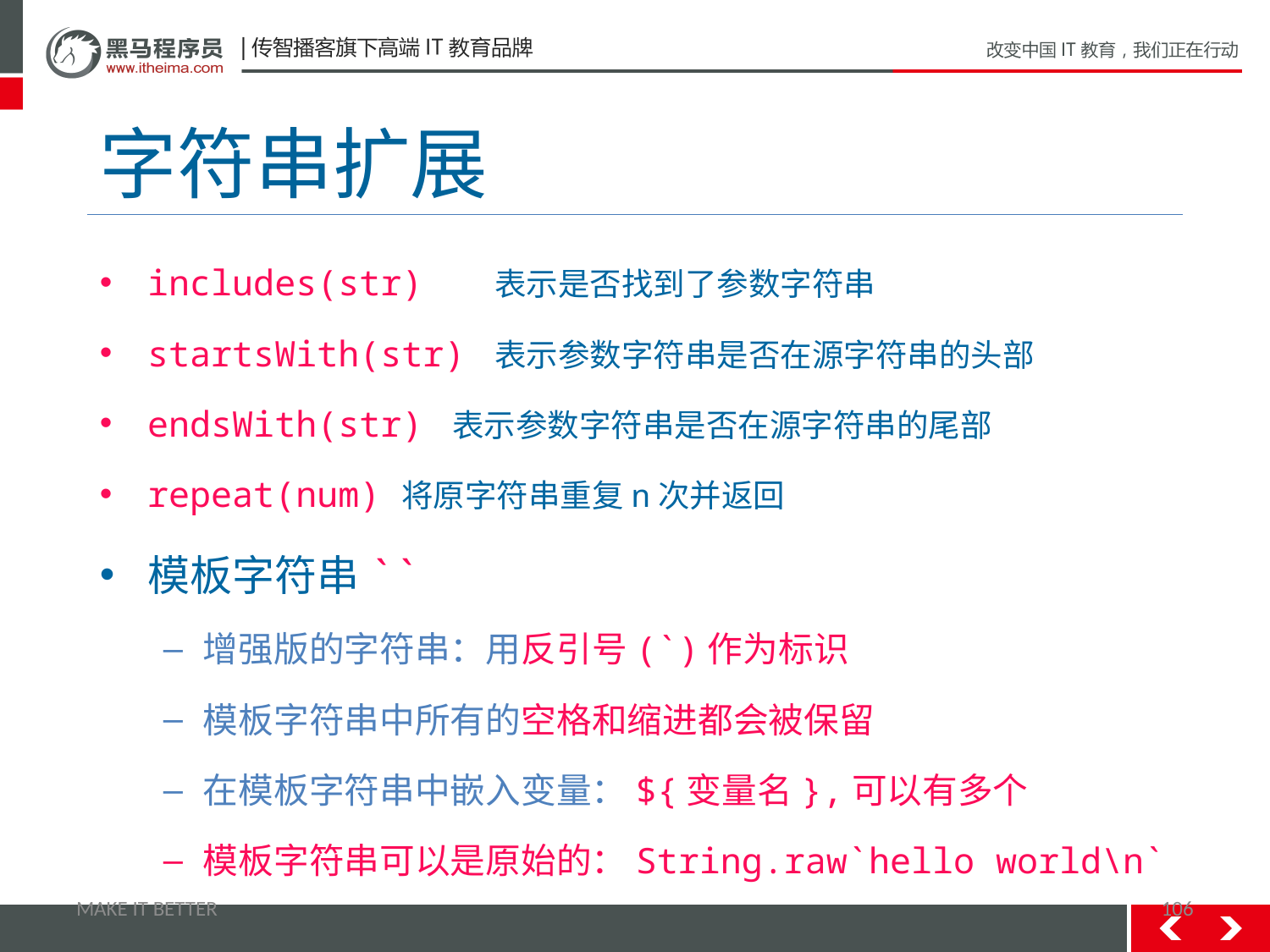

# 字符串扩展
includes(str)   表示是否找到了参数字符串
startsWith(str) 表示参数字符串是否在源字符串的头部
endsWith(str) 表示参数字符串是否在源字符串的尾部
repeat(num)	将原字符串重复n次并返回
模板字符串``
增强版的字符串：用反引号(`)作为标识
模板字符串中所有的空格和缩进都会被保留
在模板字符串中嵌入变量：${变量名},可以有多个
模板字符串可以是原始的：String.raw`hello world\n`
MAKE IT BETTER
106